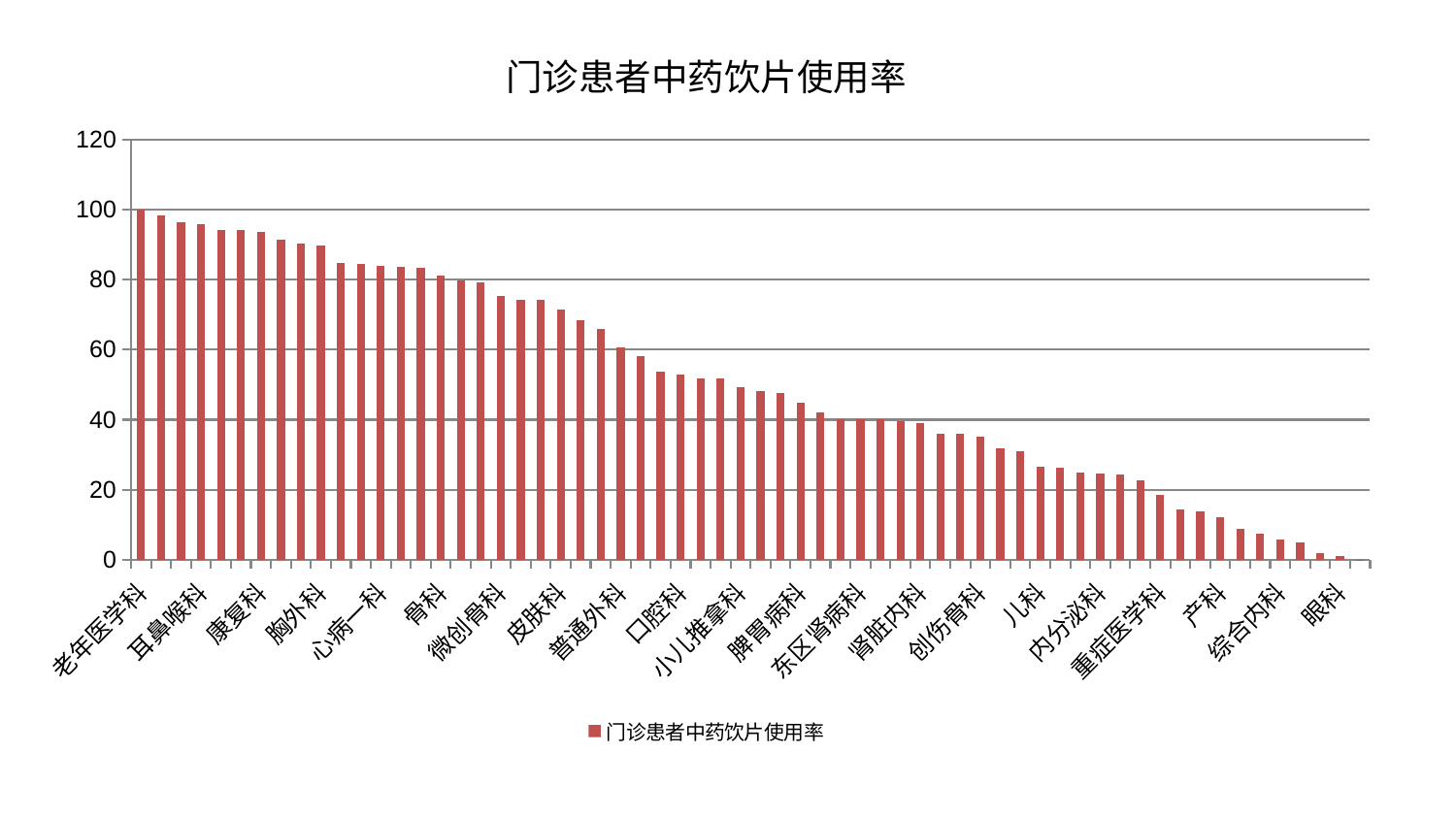

### Chart: 门诊患者中药饮片使用率

| Category | 门诊患者中药饮片使用率 |
|---|---|
| 老年医学科 | 100.0 |
| 神经内科 | 98.45328375375476 |
| 脑病一科 | 96.53352251976163 |
| 耳鼻喉科 | 95.77547139959839 |
| 推拿科 | 94.27448911021244 |
| 肝病科 | 94.2062643656251 |
| 康复科 | 93.6365214978114 |
| 中医经典科 | 91.38327979317192 |
| 心病三科 | 90.37507360176623 |
| 胸外科 | 89.73612948876861 |
| 医院 | 84.7575359659491 |
| 肛肠科 | 84.61329743470986 |
| 心病一科 | 83.96723357693013 |
| 关节骨科 | 83.59608063921067 |
| 周围血管科 | 83.2889591289793 |
| 骨科 | 81.19105613835899 |
| 心血管内科 | 79.91042781945043 |
| 美容皮肤科 | 79.14071300136533 |
| 微创骨科 | 75.2946555762284 |
| 小儿骨科 | 74.29833518809836 |
| 肿瘤内科 | 74.28912539793274 |
| 皮肤科 | 71.55359584824372 |
| 消化内科 | 68.52646002089809 |
| 风湿病科 | 66.03607562229533 |
| 普通外科 | 60.755572998486585 |
| 呼吸内科 | 58.26892457958084 |
| 肾病科 | 53.60195096174513 |
| 口腔科 | 52.78100081449049 |
| 心病二科 | 51.859795540572904 |
| 东区重症医学科 | 51.724641395092505 |
| 小儿推拿科 | 49.23934982541271 |
| 治未病中心 | 48.06378856092937 |
| 脑病三科 | 47.579641444049095 |
| 脾胃病科 | 44.912685930779425 |
| 肝胆外科 | 42.100374614062396 |
| 血液科 | 40.06205823864344 |
| 东区肾病科 | 40.02177781804241 |
| 泌尿外科 | 40.01718443872978 |
| 脾胃科消化科合并 | 39.49782705397072 |
| 肾脏内科 | 38.96596136470977 |
| 神经外科 | 35.94791172824699 |
| 中医外治中心 | 35.876906041628544 |
| 创伤骨科 | 35.03298262476516 |
| 妇科 | 31.95064855715849 |
| 针灸科 | 30.98770800608772 |
| 儿科 | 26.471853147969515 |
| 运动损伤骨科 | 26.406882303675673 |
| 妇科妇二科合并 | 25.018182278939804 |
| 内分泌科 | 24.74944710623481 |
| 心病四科 | 24.260397298324737 |
| 西区重症医学科 | 22.731174601724636 |
| 重症医学科 | 18.433699234782416 |
| 显微骨科 | 14.35091224369975 |
| 脑病二科 | 13.849484979475548 |
| 产科 | 12.13039569279398 |
| 妇二科 | 8.754942845217434 |
| 乳腺甲状腺外科 | 7.535878992579357 |
| 综合内科 | 5.806780631959202 |
| 脊柱骨科 | 4.886882608245537 |
| 男科 | 1.8566661575487506 |
| 眼科 | 1.0501901199314154 |
| 身心医学科 | 0.07271144317908881 |
218